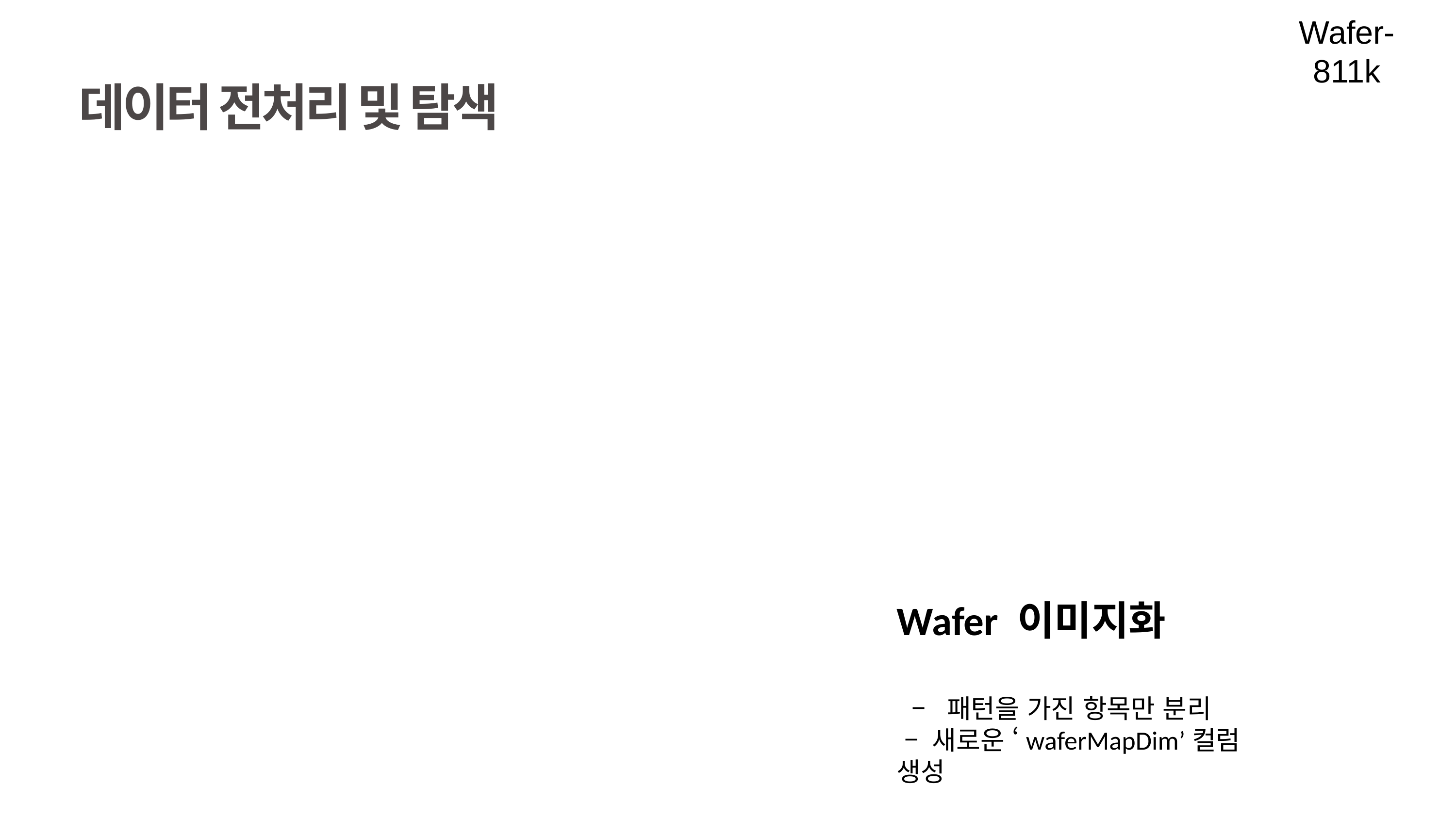

Wafer-811k
데이터 전처리 및 탐색
Wafer 이미지화

  –  패턴을 가진 항목만 분리
 – 새로운 ‘waferMapDim’컬럼 생성